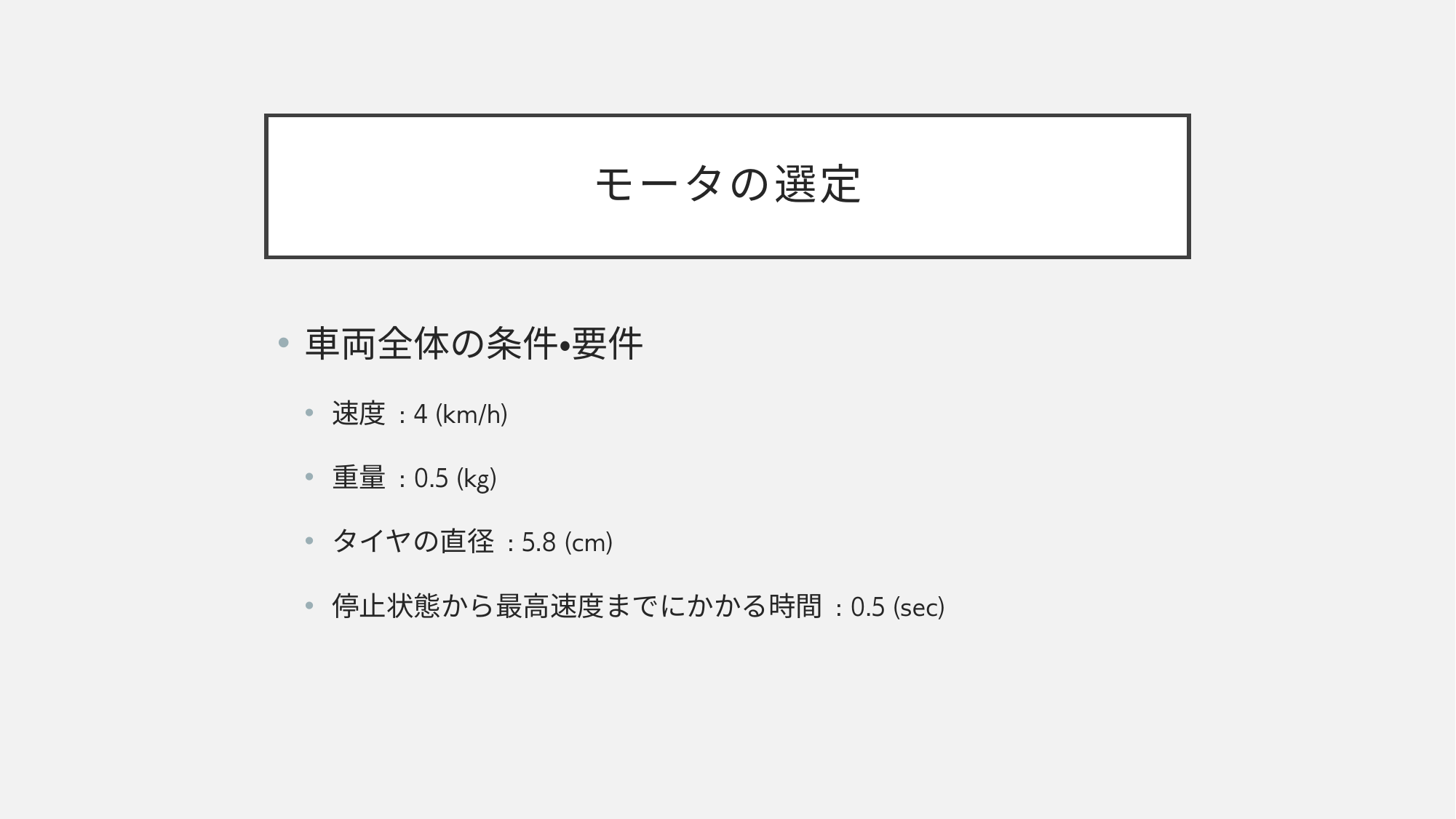

# モータの選定
車両全体の条件・要件
速度 : 4 (km/h)
重量 : 0.5 (kg)
タイヤの直径 : 5.8 (cm)
停止状態から最高速度までにかかる時間 : 0.5 (sec)